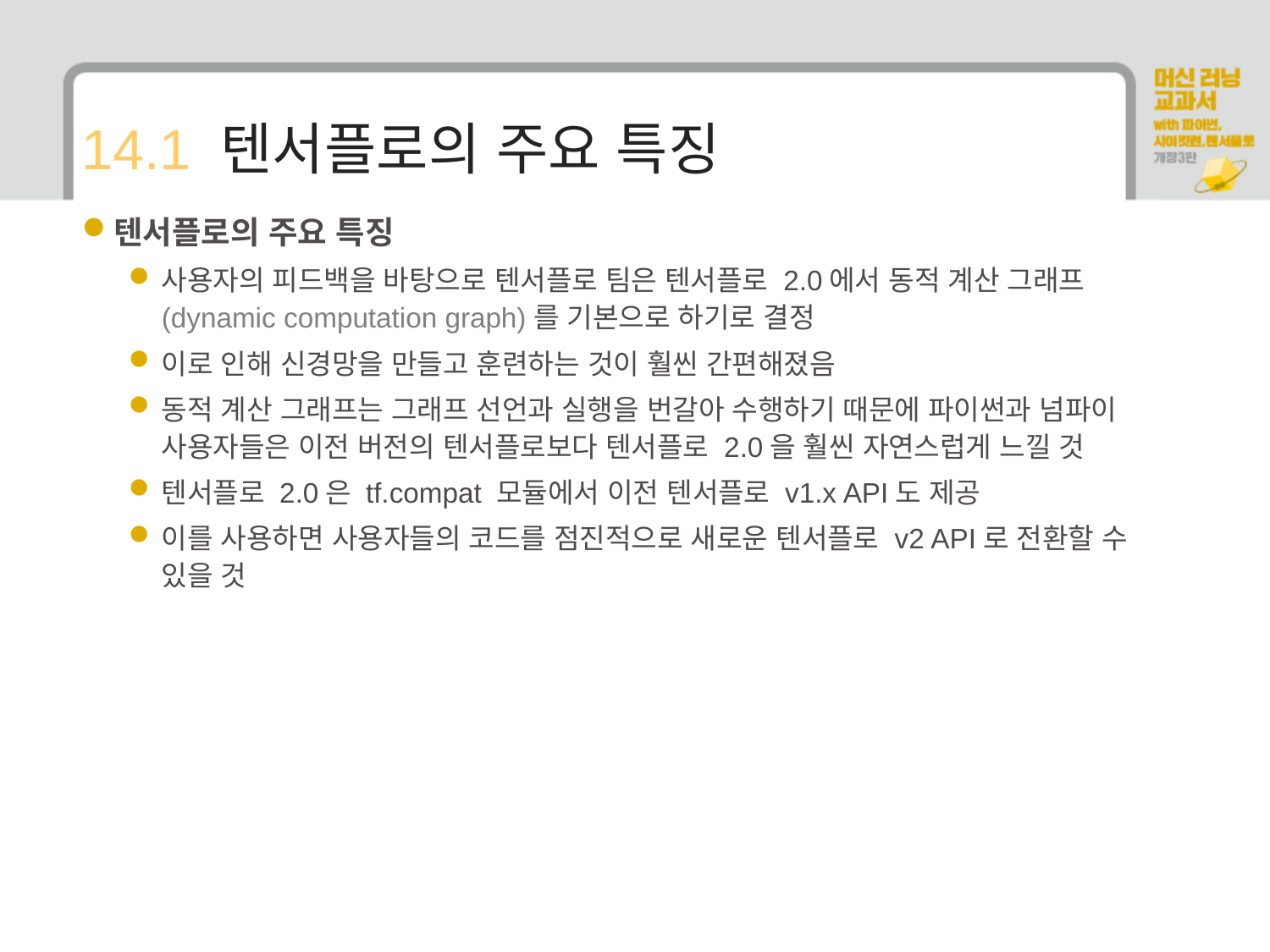

# 14.1 텐서플로의 주요 특징
텐서플로의 주요 특징
사용자의 피드백을 바탕으로 텐서플로 팀은 텐서플로 2.0에서 동적 계산 그래프(dynamic computation graph)를 기본으로 하기로 결정
이로 인해 신경망을 만들고 훈련하는 것이 훨씬 간편해졌음
동적 계산 그래프는 그래프 선언과 실행을 번갈아 수행하기 때문에 파이썬과 넘파이 사용자들은 이전 버전의 텐서플로보다 텐서플로 2.0을 훨씬 자연스럽게 느낄 것
텐서플로 2.0은 tf.compat 모듈에서 이전 텐서플로 v1.x API도 제공
이를 사용하면 사용자들의 코드를 점진적으로 새로운 텐서플로 v2 API로 전환할 수 있을 것